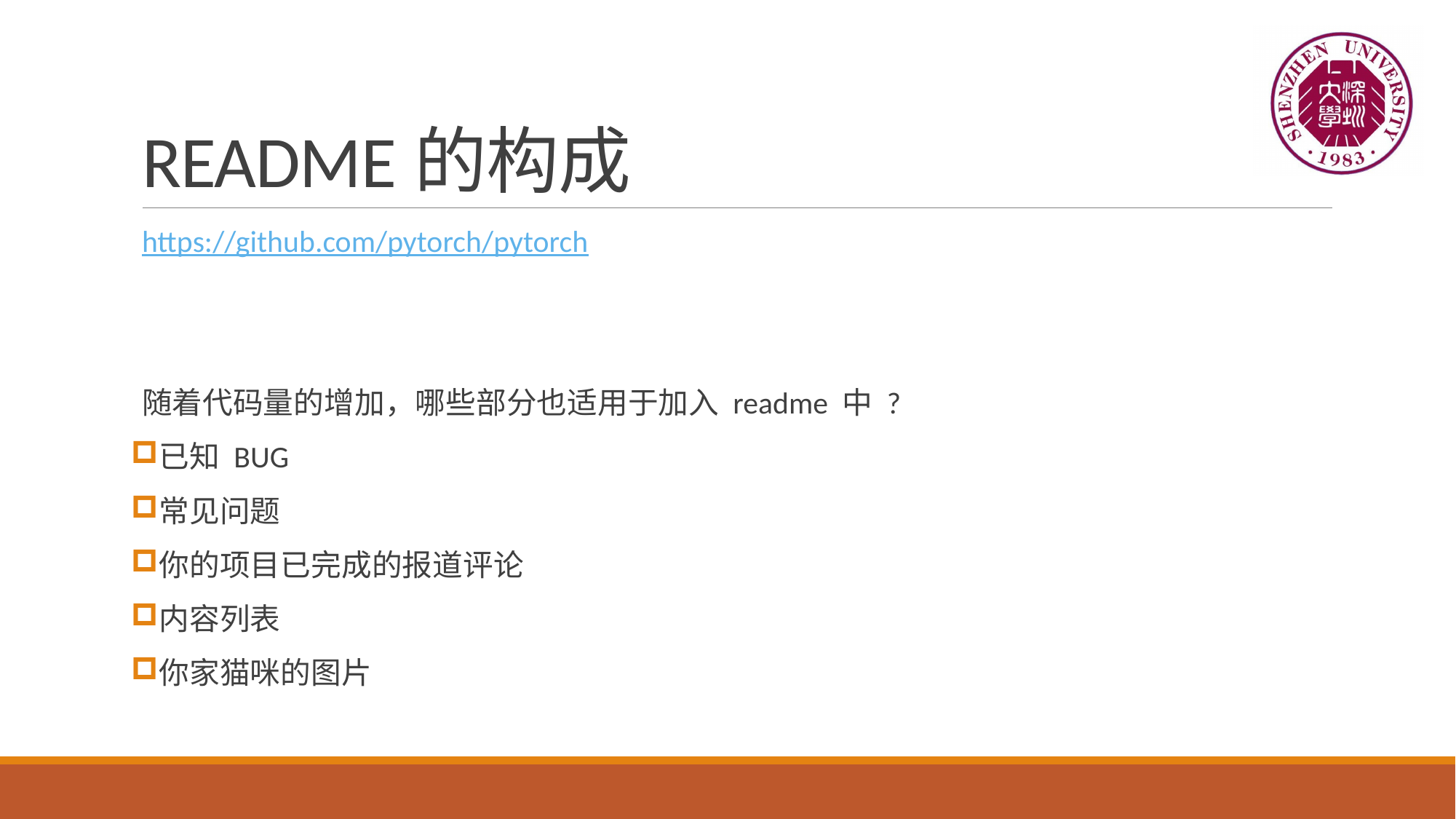

# README的构成
https://github.com/pytorch/pytorch

随着代码量的增加，哪些部分也适用于加入 readme 中 ?
已知 BUG
常见问题
你的项目已完成的报道评论
内容列表
你家猫咪的图片